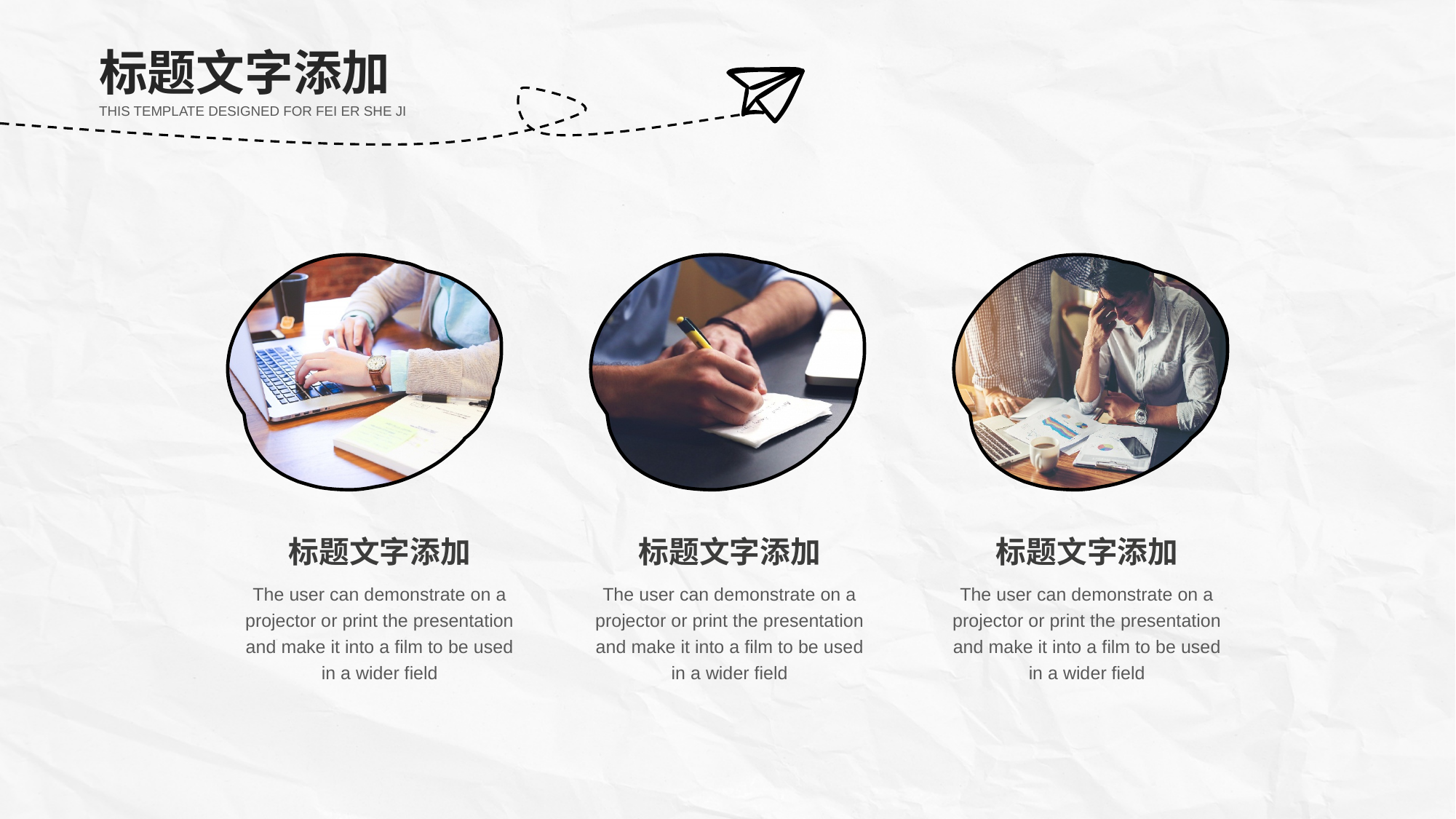

标题文字添加

THIS TEMPLATE DESIGNED FOR FEI ER SHE JI

标题文字添加
The user can demonstrate on a projector or print the presentation and make it into a film to be used in a wider field
标题文字添加
The user can demonstrate on a projector or print the presentation and make it into a film to be used in a wider field
标题文字添加
The user can demonstrate on a projector or print the presentation and make it into a film to be used in a wider field